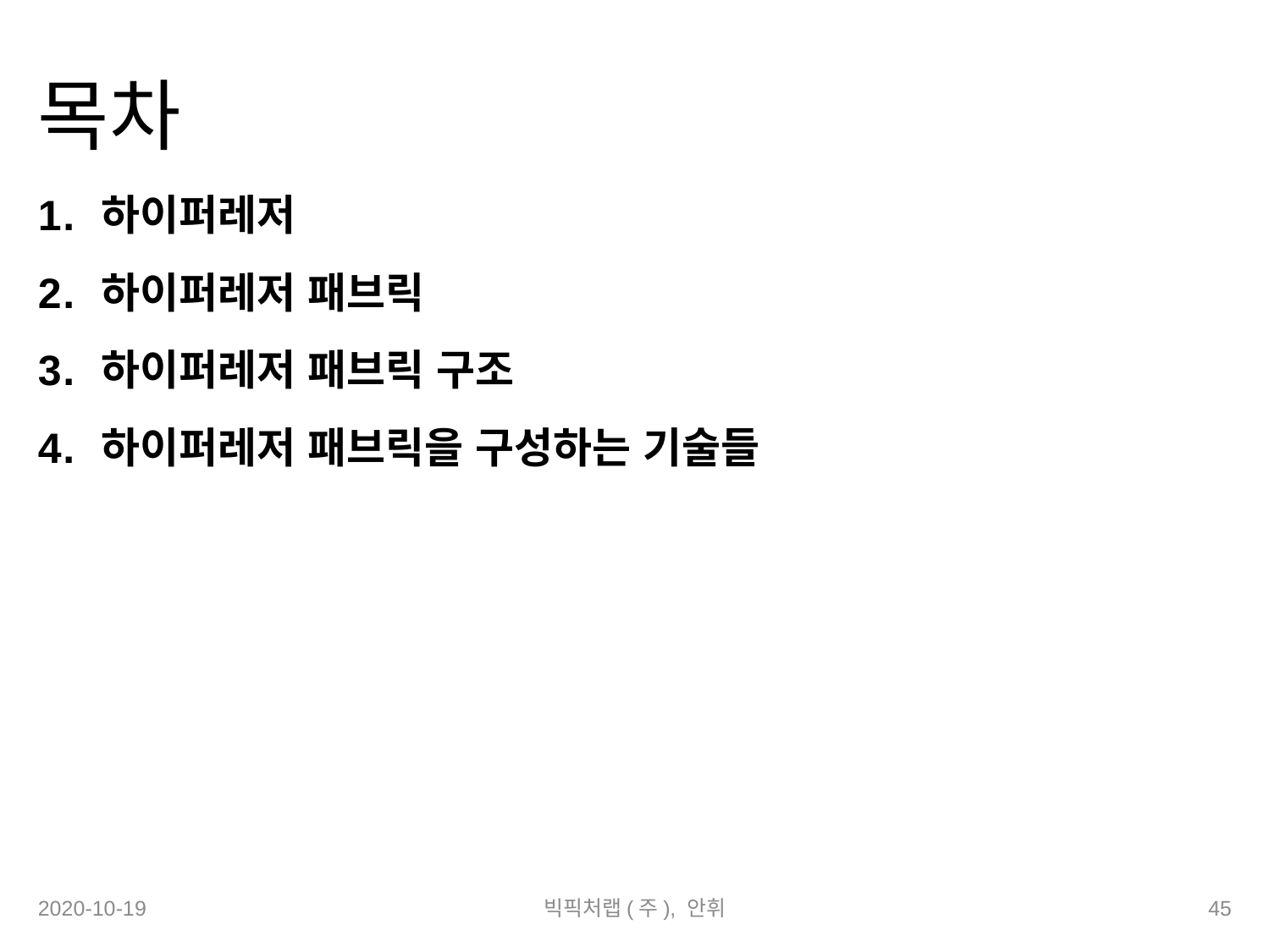

# 목차
하이퍼레저
하이퍼레저 패브릭
하이퍼레저 패브릭 구조
하이퍼레저 패브릭을 구성하는 기술들
45
2020-10-19
빅픽처랩(주), 안휘